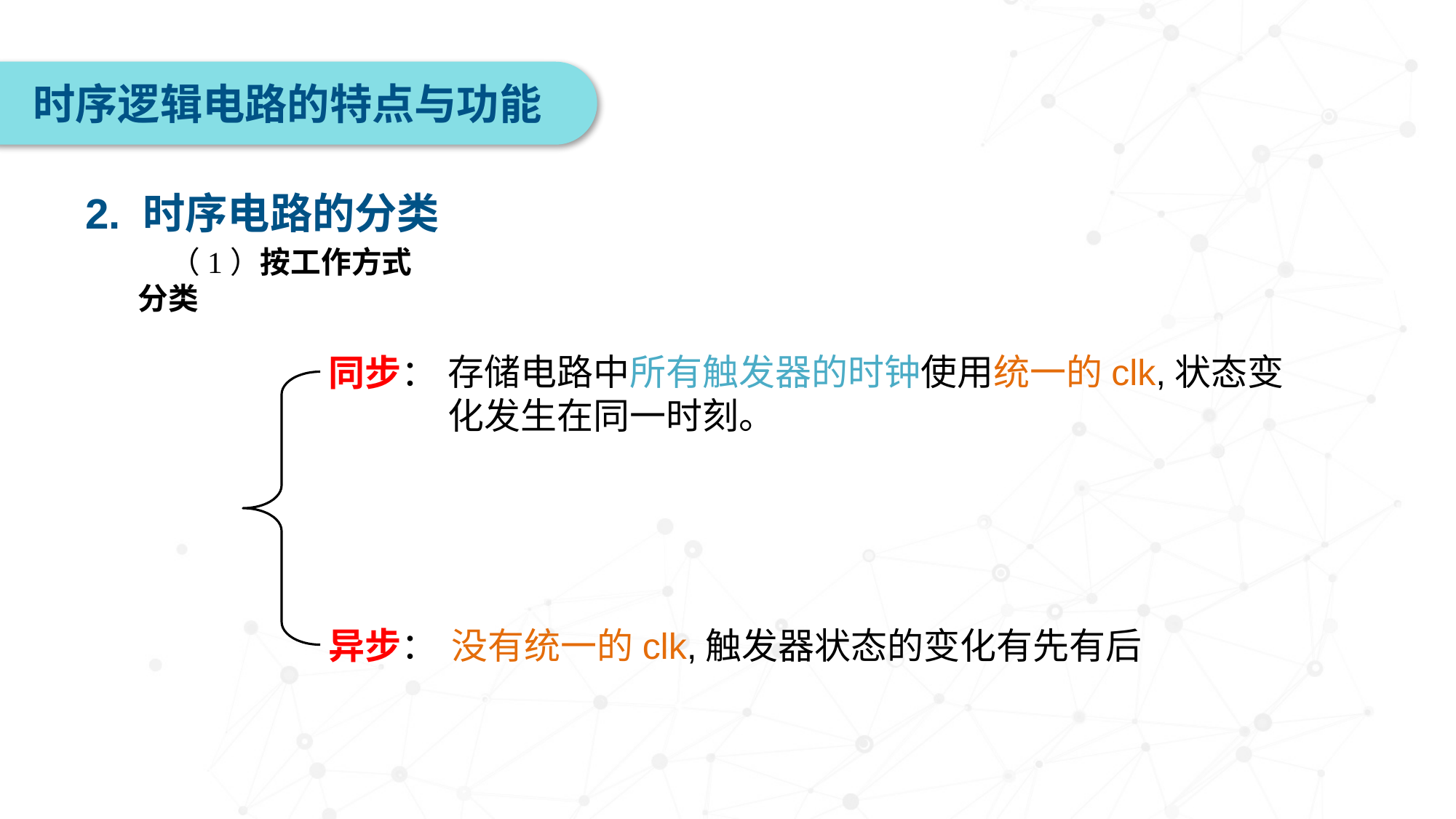

时序逻辑电路的特点与功能
2. 时序电路的分类
（1）按工作方式分类
存储电路中所有触发器的时钟使用统一的clk,状态变化发生在同一时刻。
同步：

异步：
没有统一的clk,触发器状态的变化有先有后
5